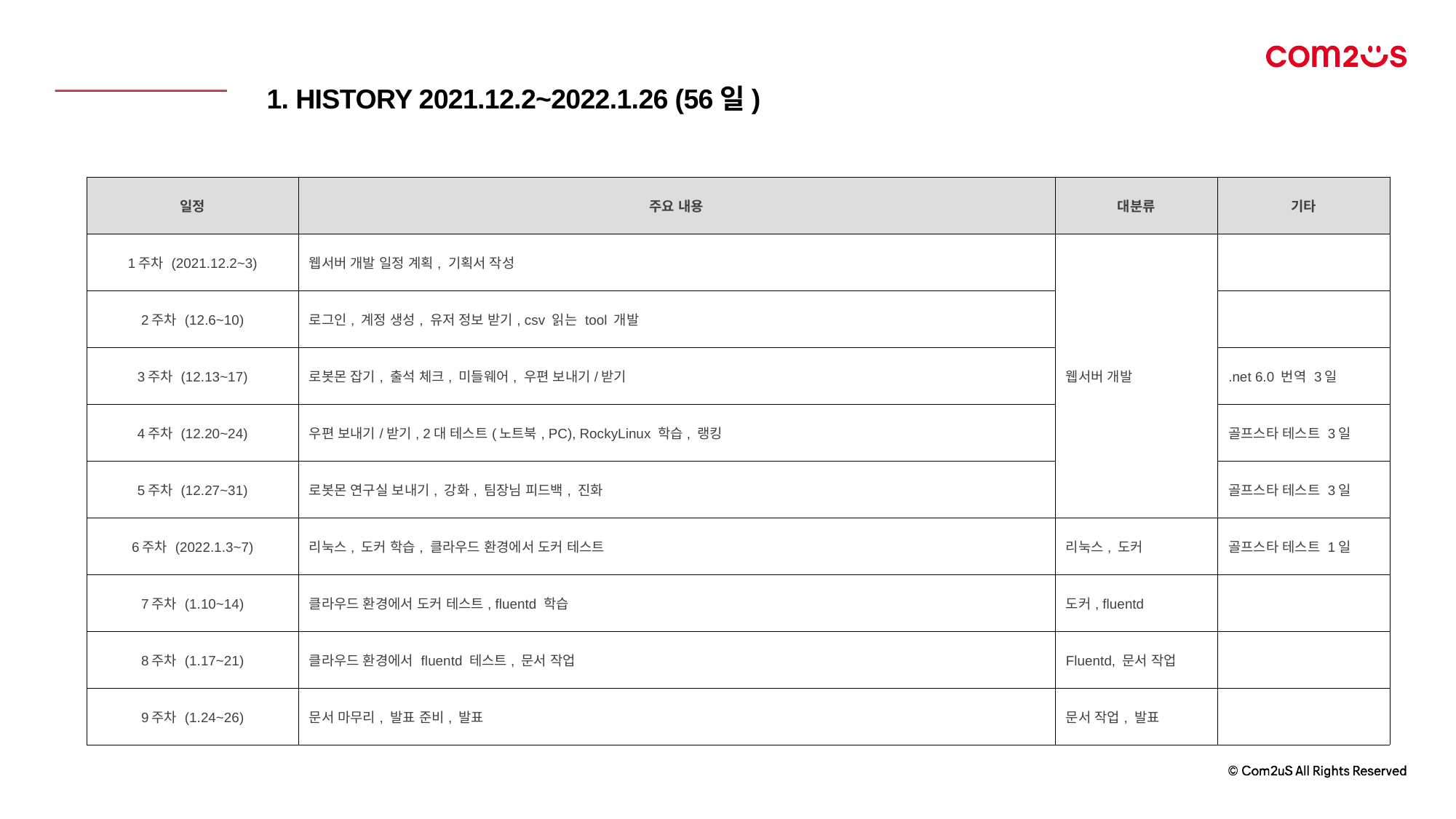

1. HISTORY 2021.12.2~2022.1.26 (56일)
| 일정 | 주요 내용 | 대분류 | 기타 |
| --- | --- | --- | --- |
| 1주차 (2021.12.2~3) | 웹서버 개발 일정 계획, 기획서 작성 | 웹서버 개발 |  |
| 2주차 (12.6~10) | 로그인, 계정 생성, 유저 정보 받기, csv 읽는 tool 개발 |  |  |
| 3주차 (12.13~17) | 로봇몬 잡기, 출석 체크, 미들웨어, 우편 보내기/받기 |  | .net 6.0 번역 3일 |
| 4주차 (12.20~24) | 우편 보내기/받기, 2대 테스트(노트북, PC), RockyLinux 학습, 랭킹 |  | 골프스타 테스트 3일 |
| 5주차 (12.27~31) | 로봇몬 연구실 보내기, 강화, 팀장님 피드백, 진화 |  | 골프스타 테스트 3일 |
| 6주차 (2022.1.3~7) | 리눅스, 도커 학습, 클라우드 환경에서 도커 테스트 | 리눅스, 도커 | 골프스타 테스트 1일 |
| 7주차 (1.10~14) | 클라우드 환경에서 도커 테스트, fluentd 학습 | 도커, fluentd |  |
| 8주차 (1.17~21) | 클라우드 환경에서 fluentd 테스트, 문서 작업 | Fluentd, 문서 작업 |  |
| 9주차 (1.24~26) | 문서 마무리, 발표 준비, 발표 | 문서 작업, 발표 |  |